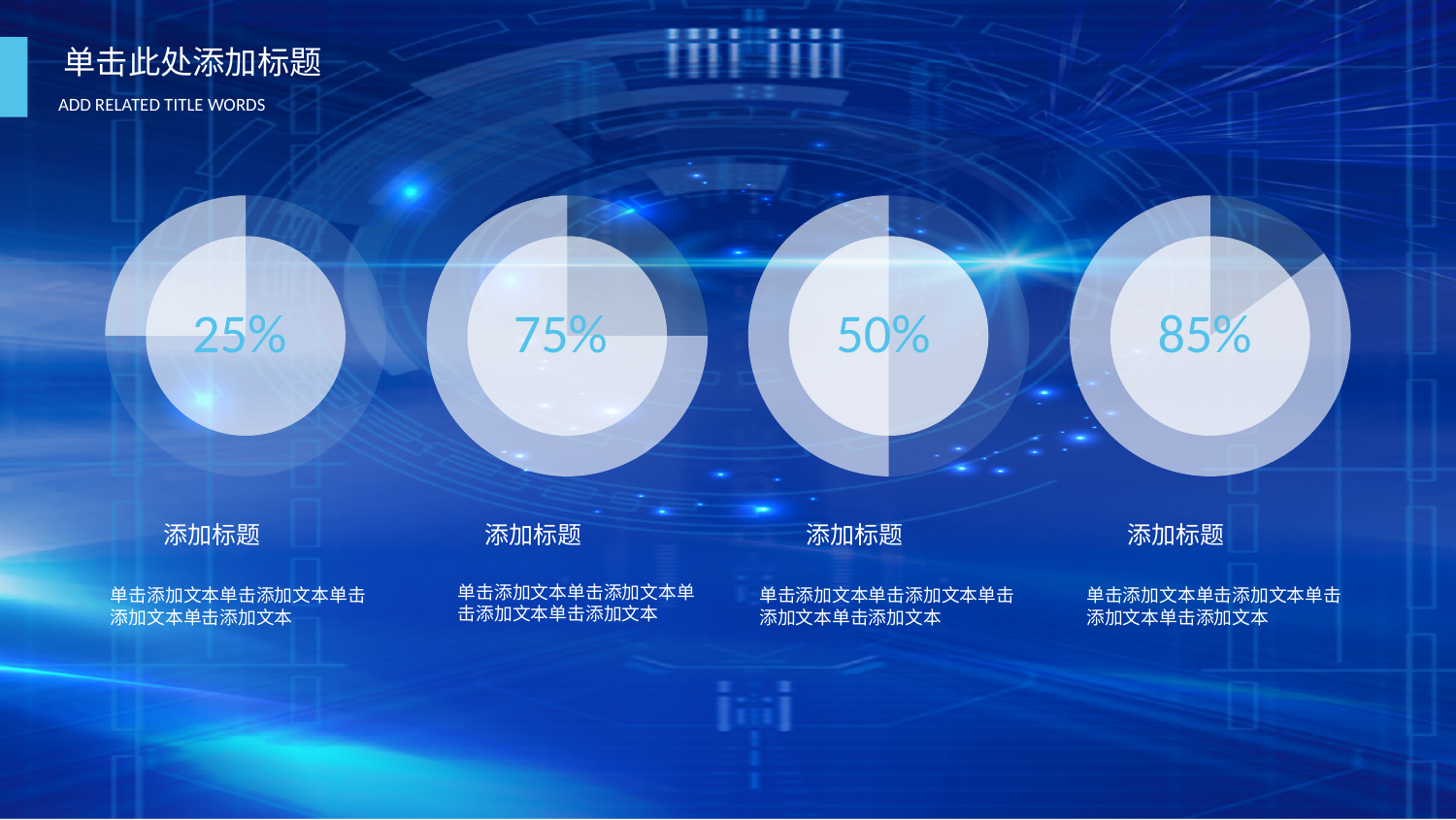

### Chart

| Category | 销售额 |
|---|---|
| 第一季度 | 75.0 |
| 第二季度 | 25.0 |

### Chart

| Category | 销售额 |
|---|---|
| 第一季度 | 25.0 |
| 第二季度 | 75.0 |

### Chart

| Category | 销售额 |
|---|---|
| 第一季度 | 50.0 |
| 第二季度 | 50.0 |

### Chart

| Category | 销售额 |
|---|---|
| 第一季度 | 15.0 |
| 第二季度 | 85.0 |
25%
75%
50%
85%
添加标题
添加标题
添加标题
添加标题
单击添加文本单击添加文本单击添加文本单击添加文本
单击添加文本单击添加文本单击添加文本单击添加文本
单击添加文本单击添加文本单击添加文本单击添加文本
单击添加文本单击添加文本单击添加文本单击添加文本